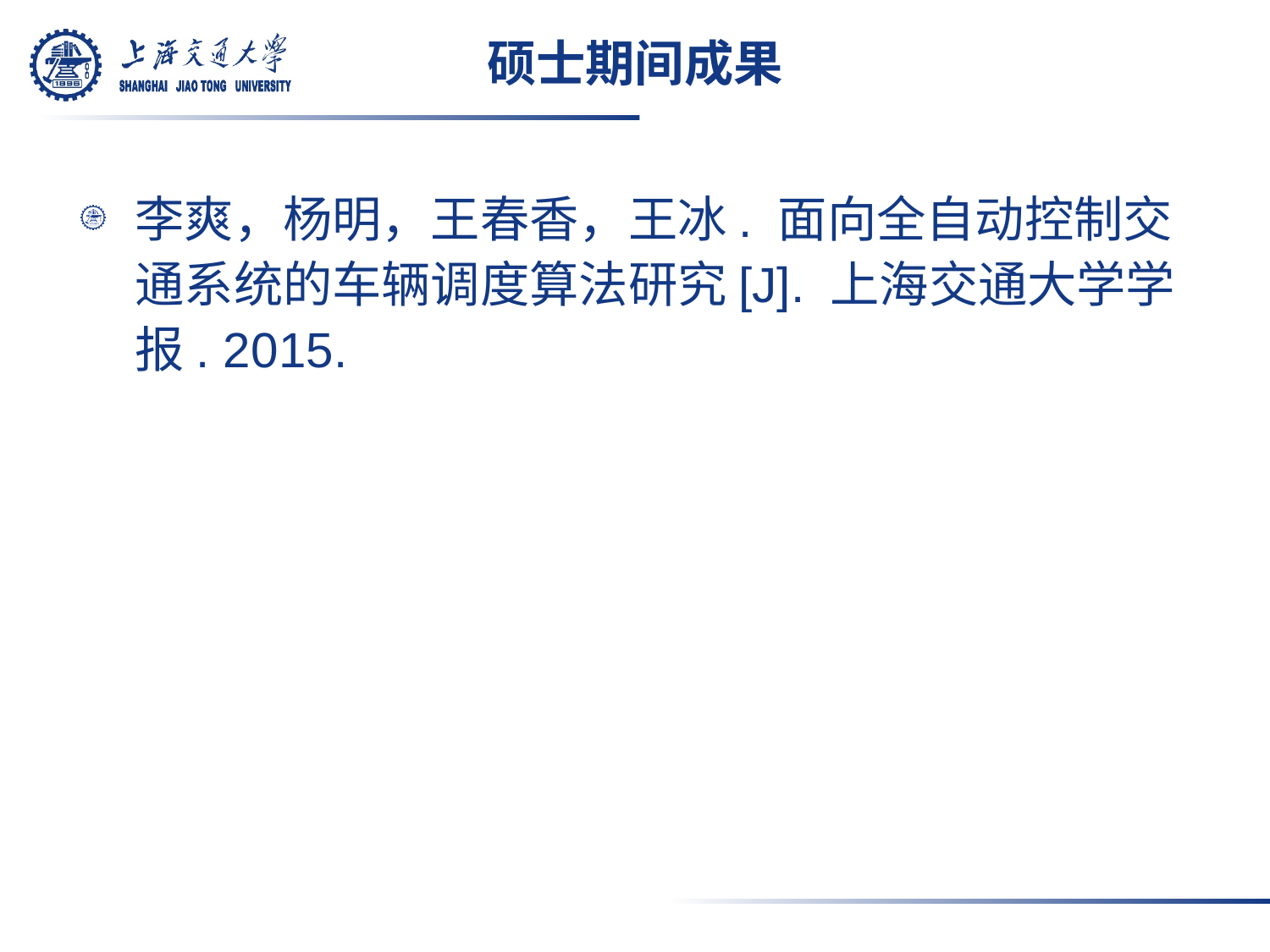

# 硕士期间成果
李爽，杨明，王春香，王冰. 面向全自动控制交通系统的车辆调度算法研究[J]. 上海交通大学学报. 2015.